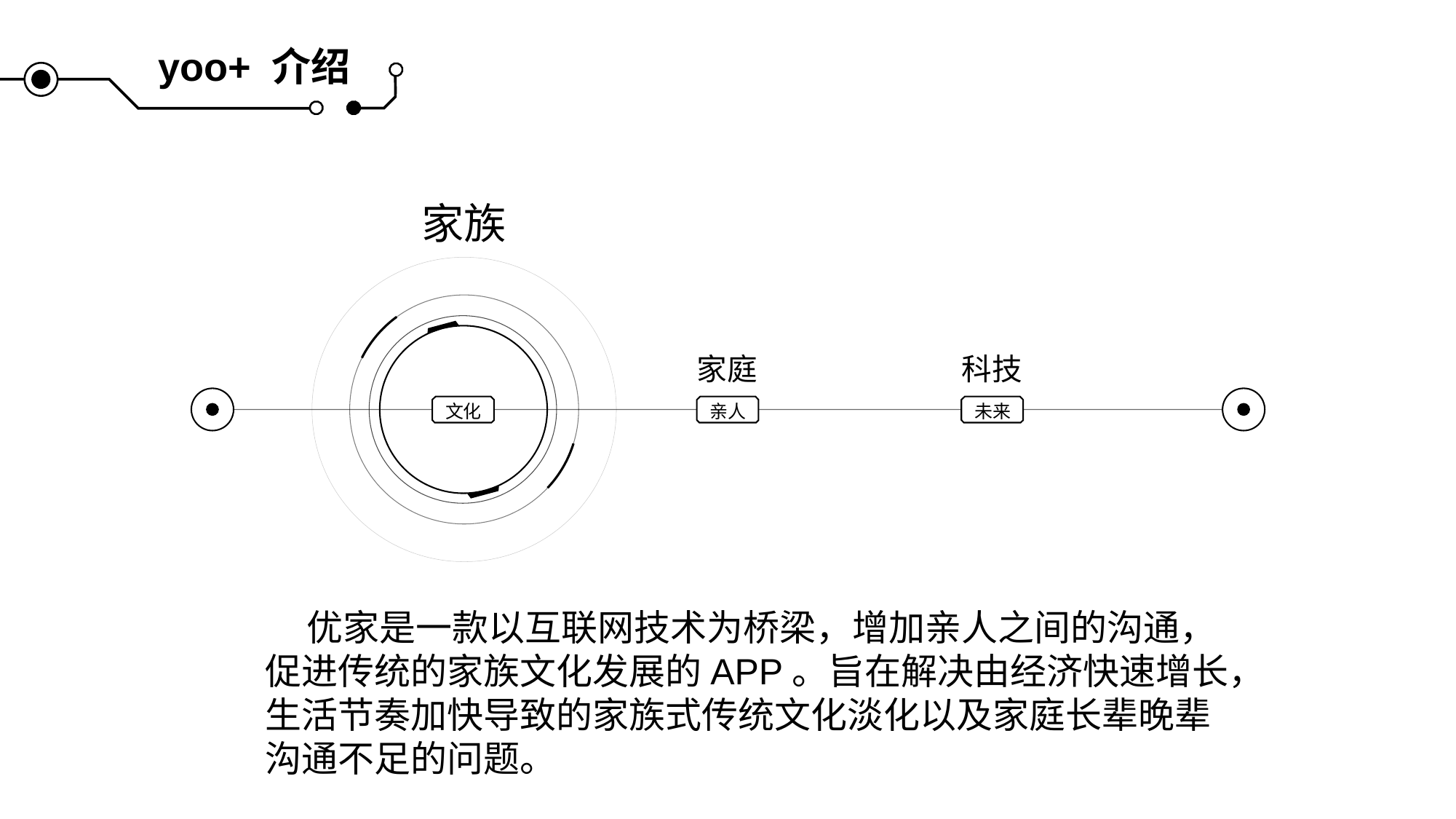

yoo+ 介绍

家族

家庭
科技

文化

亲人

未来

    优家是一款以互联网技术为桥梁，增加亲人之间的沟通，促进传统的家族文化发展的APP。旨在解决由经济快速增长，生活节奏加快导致的家族式传统文化淡化以及家庭长辈晚辈沟通不足的问题。